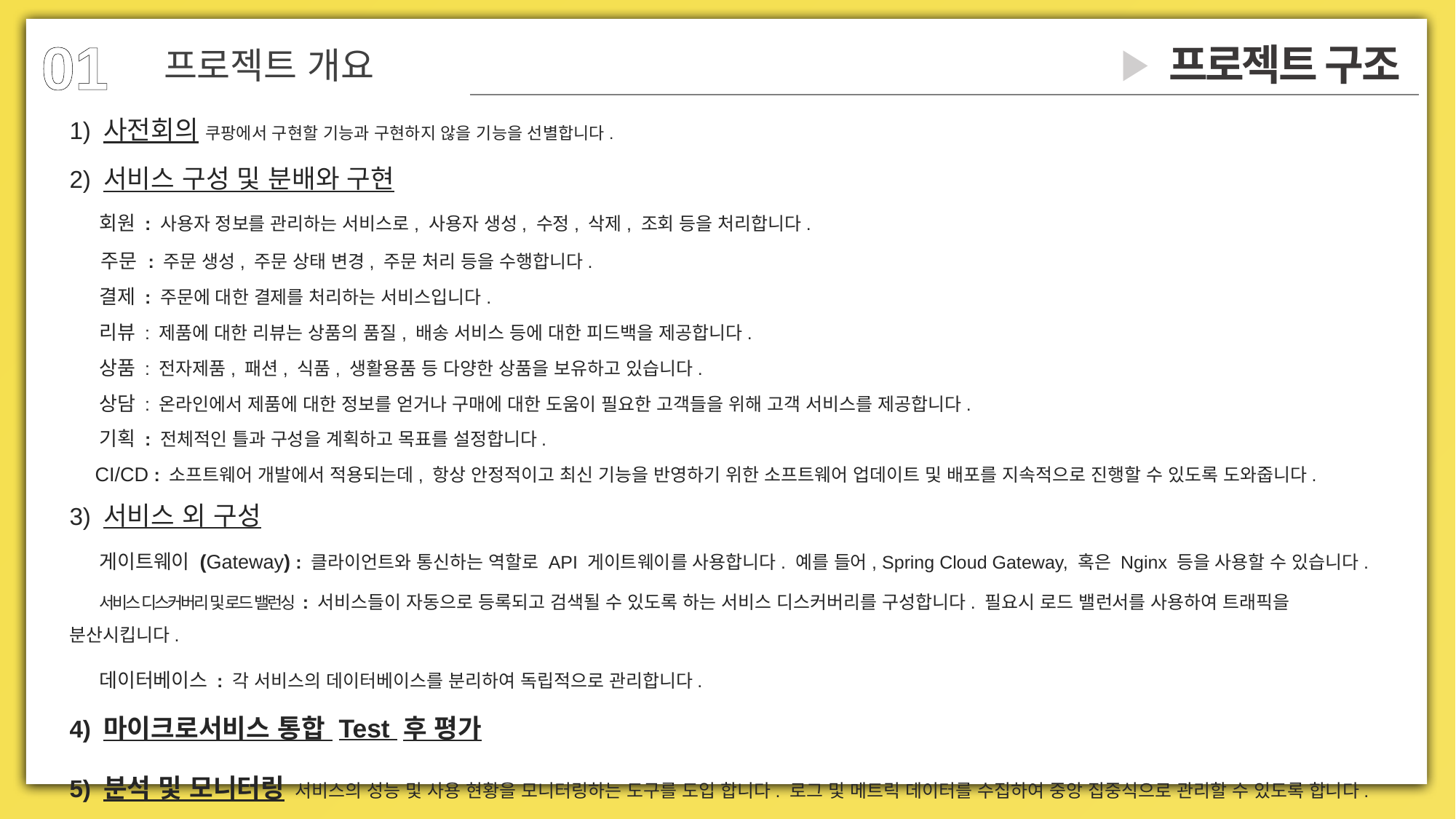

01
▶
프로젝트 구조
프로젝트 개요
1) 사전회의 쿠팡에서 구현할 기능과 구현하지 않을 기능을 선별합니다.

2) 서비스 구성 및 분배와 구현

     회원 : 사용자 정보를 관리하는 서비스로, 사용자 생성, 수정, 삭제, 조회 등을 처리합니다.
     주문 : 주문 생성, 주문 상태 변경, 주문 처리 등을 수행합니다.
     결제 : 주문에 대한 결제를 처리하는 서비스입니다.
     리뷰 : 제품에 대한 리뷰는 상품의 품질, 배송 서비스 등에 대한 피드백을 제공합니다.
     상품 : 전자제품, 패션, 식품, 생활용품 등 다양한 상품을 보유하고 있습니다.
     상담 : 온라인에서 제품에 대한 정보를 얻거나 구매에 대한 도움이 필요한 고객들을 위해 고객 서비스를 제공합니다.
     기획 : 전체적인 틀과 구성을 계획하고 목표를 설정합니다.
     CI/CD : 소프트웨어 개발에서 적용되는데, 항상 안정적이고 최신 기능을 반영하기 위한 소프트웨어 업데이트 및 배포를 지속적으로 진행할 수 있도록 도와줍니다.

3) 서비스 외 구성

      게이트웨이 (Gateway) : 클라이언트와 통신하는 역할로 API 게이트웨이를 사용합니다. 예를 들어, Spring Cloud Gateway, 혹은 Nginx 등을 사용할 수 있습니다.

     서비스 디스커버리 및 로드 밸런싱 : 서비스들이 자동으로 등록되고 검색될 수 있도록 하는 서비스 디스커버리를 구성합니다. 필요시 로드 밸런서를 사용하여 트래픽을 분산시킵니다.

     데이터베이스 : 각 서비스의 데이터베이스를 분리하여 독립적으로 관리합니다.

4) 마이크로서비스 통합 Test 후 평가

5) 분석 및 모니터링  서비스의 성능 및 사용 현황을 모니터링하는 도구를 도입 합니다. 로그 및 메트릭 데이터를 수집하여 중앙 집중식으로 관리할 수 있도록 합니다.